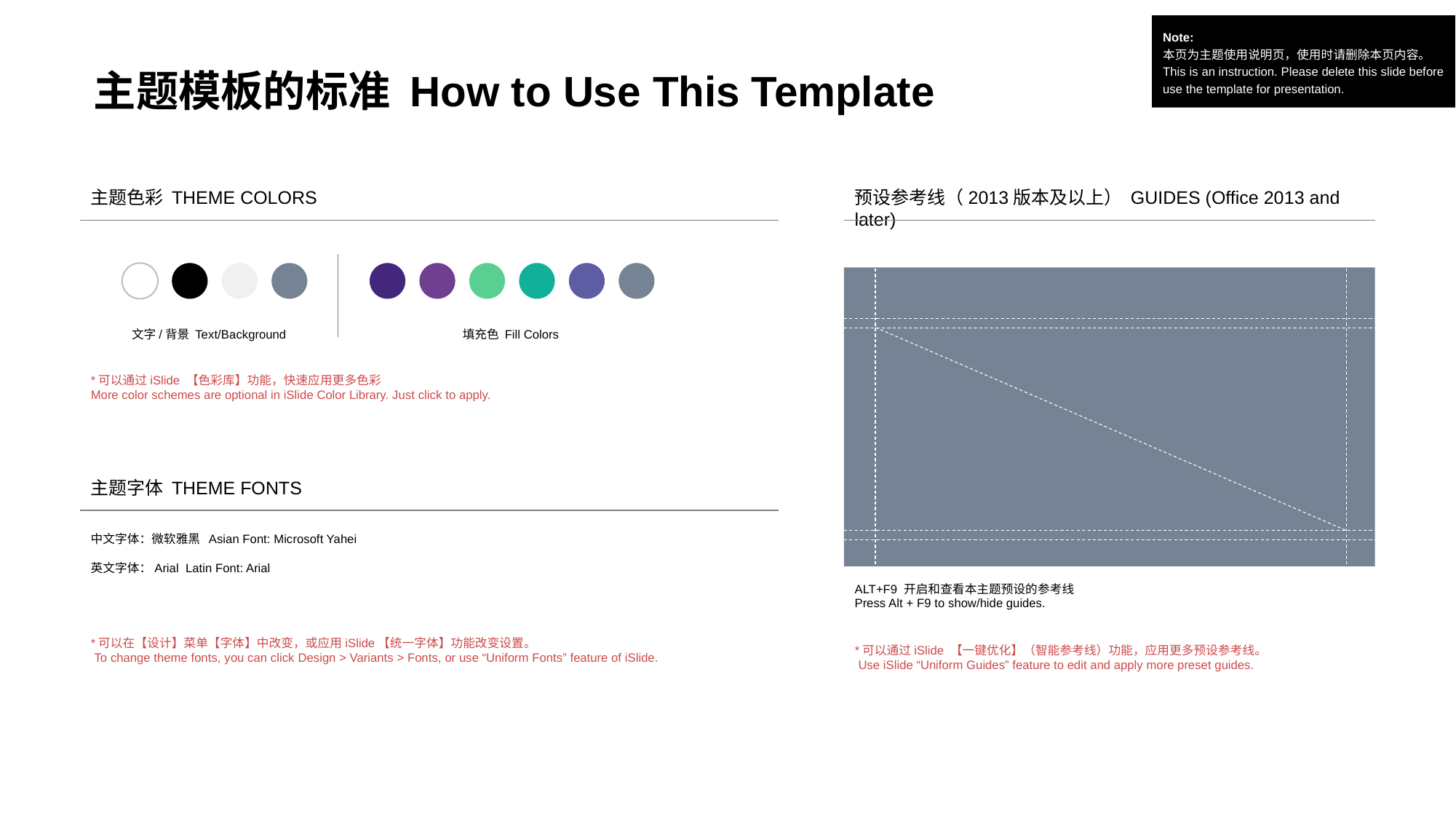

主题模板的标准 How to Use This Template
Note:
本页为主题使用说明页，使用时请删除本页内容。
This is an instruction. Please delete this slide before use the template for presentation.
主题色彩 THEME COLORS
预设参考线（2013版本及以上） GUIDES (Office 2013 and later)

ALT+F9 开启和查看本主题预设的参考线
Press Alt + F9 to show/hide guides.

文字/背景 Text/Background
填充色 Fill Colors
*可以通过iSlide 【色彩库】功能，快速应用更多色彩
More color schemes are optional in iSlide Color Library. Just click to apply.
主题字体 THEME FONTS
中文字体：微软雅黑  Asian Font: Microsoft Yahei

英文字体：Arial  Latin Font: Arial
*可以通过iSlide 【一键优化】（智能参考线）功能，应用更多预设参考线。
 Use iSlide “Uniform Guides” feature to edit and apply more preset guides.
*可以在【设计】菜单【字体】中改变，或应用iSlide【统一字体】功能改变设置。
 To change theme fonts, you can click Design > Variants > Fonts, or use “Uniform Fonts” feature of iSlide.